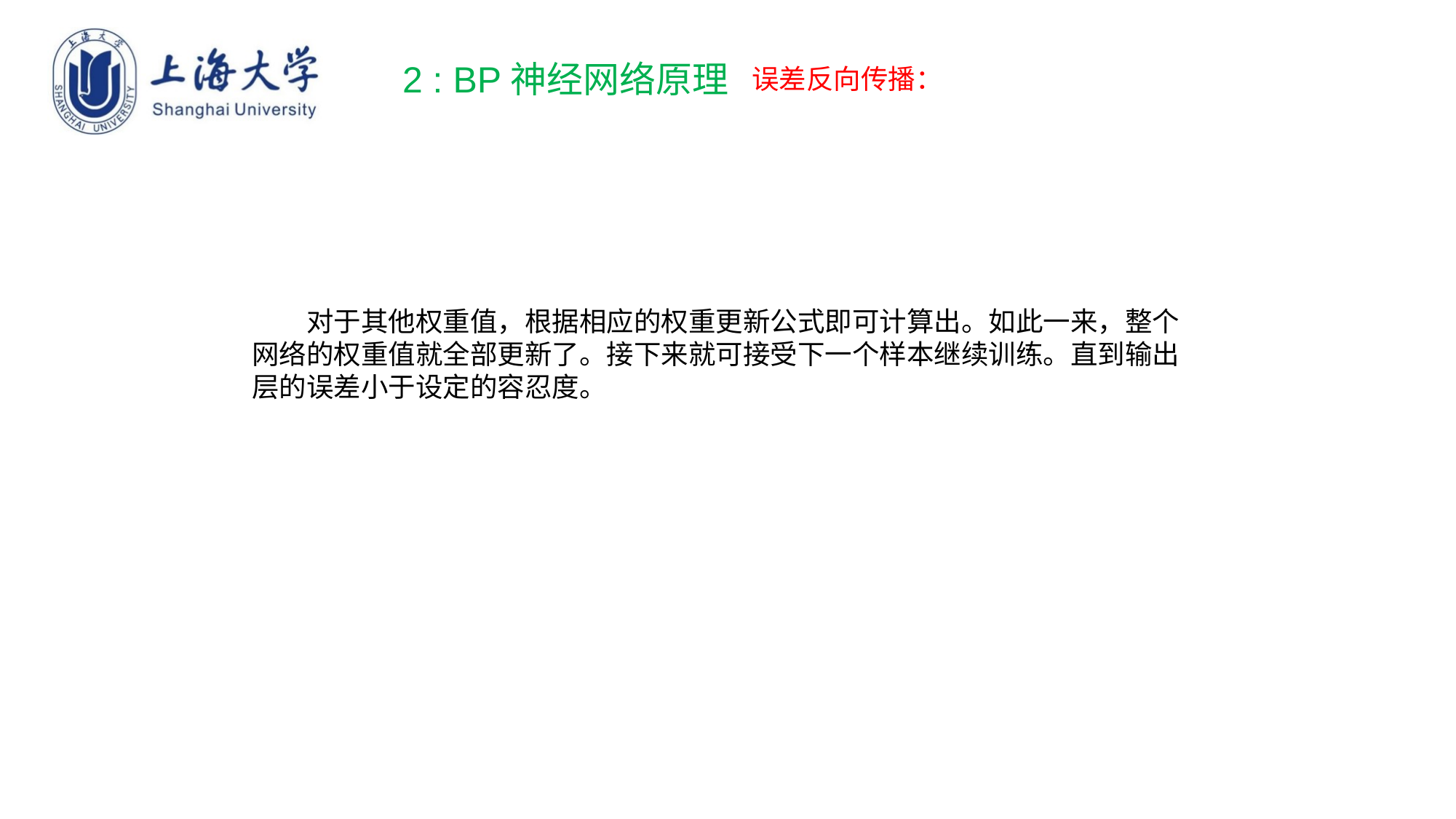

2 : BP神经网络原理
误差反向传播：
对于其他权重值，根据相应的权重更新公式即可计算出。如此一来，整个网络的权重值就全部更新了。接下来就可接受下一个样本继续训练。直到输出层的误差小于设定的容忍度。